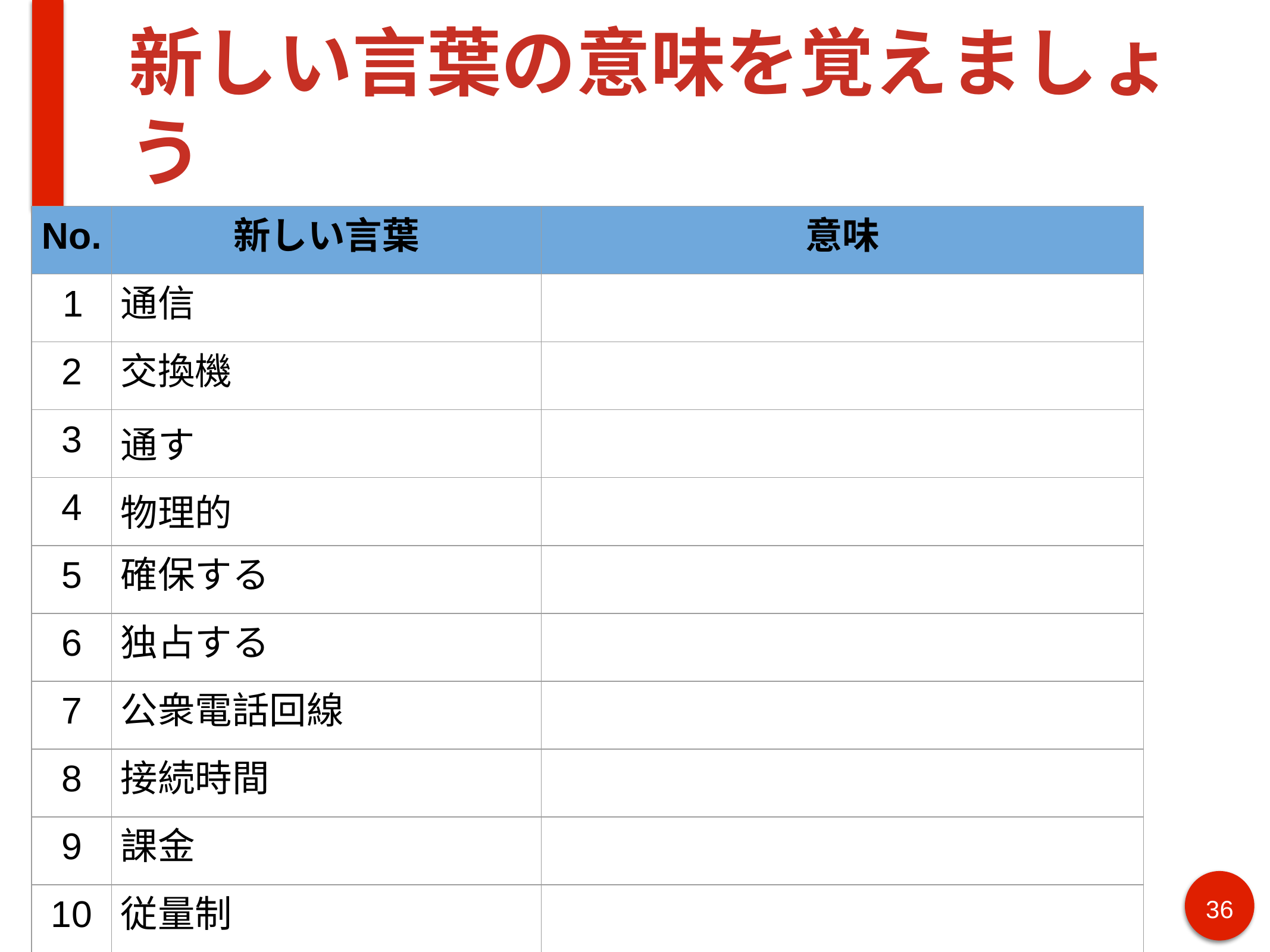

# 新しい言葉の意味を覚えましょう
| No. | 新しい言葉 | 意味 |
| --- | --- | --- |
| 1 | 通信 |  |
| 2 | 交換機 |  |
| 3 | 通す |  |
| 4 | 物理的 |  |
| 5 | 確保する |  |
| 6 | 独占する |  |
| 7 | 公衆電話回線 |  |
| 8 | 接続時間 |  |
| 9 | 課金 |  |
| 10 | 従量制 |  |
36